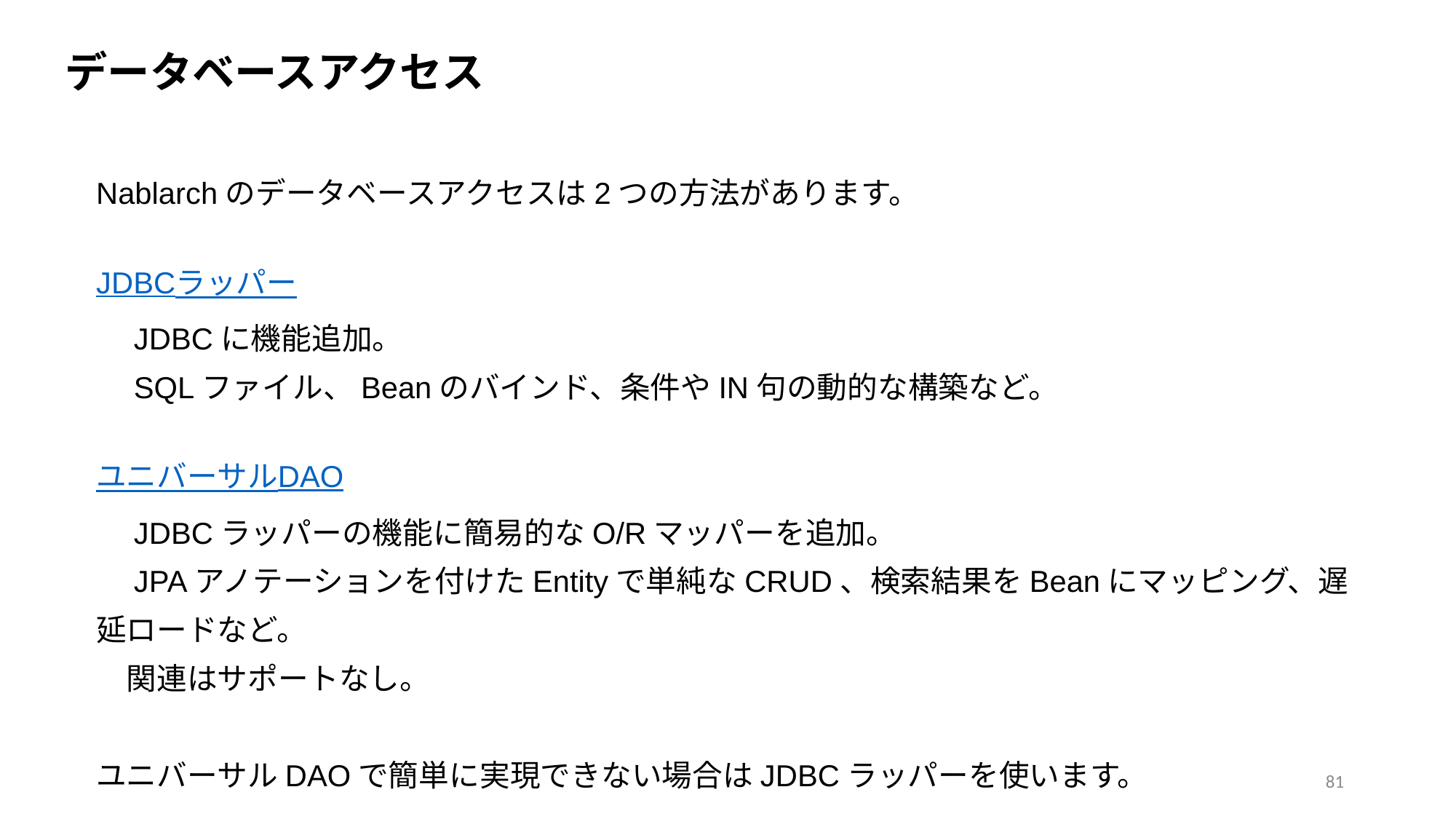

データベースアクセス
Nablarchのデータベースアクセスは2つの方法があります。

JDBCラッパー
　JDBCに機能追加。
　SQLファイル、Beanのバインド、条件やIN句の動的な構築など。

ユニバーサルDAO
　JDBCラッパーの機能に簡易的なO/Rマッパーを追加。
　JPAアノテーションを付けたEntityで単純なCRUD、検索結果をBeanにマッピング、遅延ロードなど。
　関連はサポートなし。

ユニバーサルDAOで簡単に実現できない場合はJDBCラッパーを使います。
81